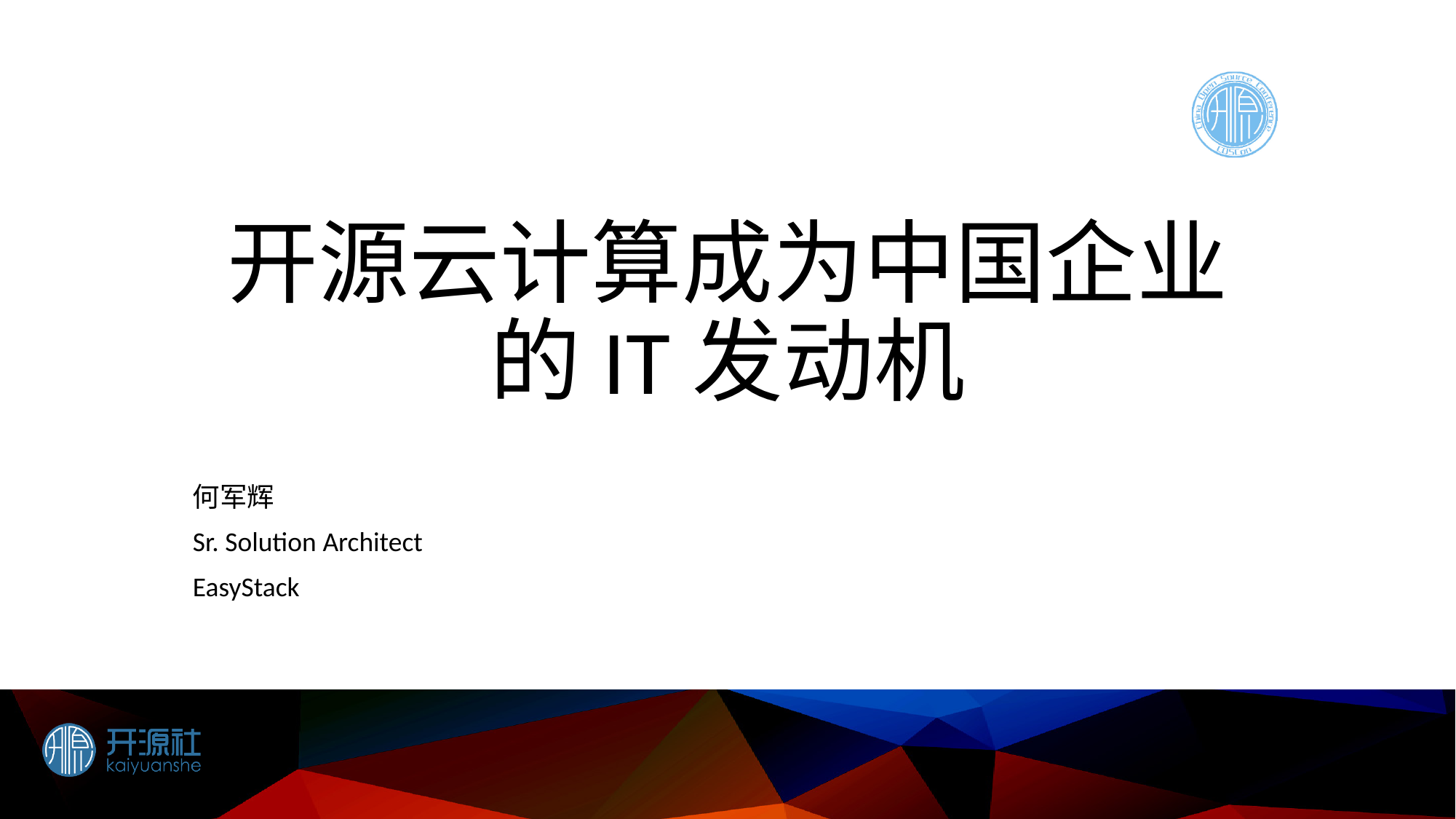

# 开源云计算成为中国企业的IT发动机

何军辉
Sr. Solution Architect
EasyStack